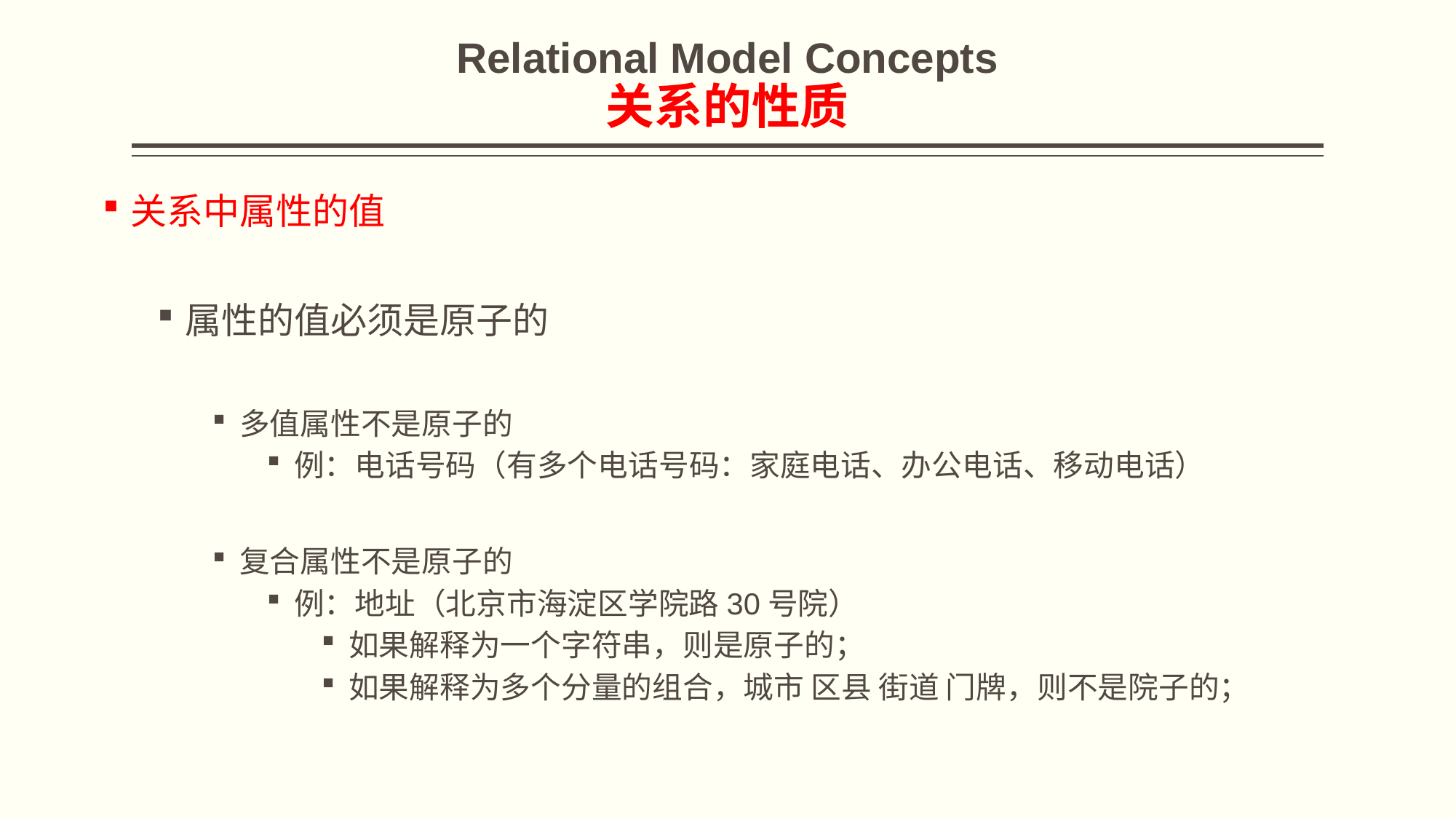

# Relational Model Concepts 关系的性质
关系中属性的值

属性的值必须是原子的

多值属性不是原子的
例：电话号码（有多个电话号码：家庭电话、办公电话、移动电话）

复合属性不是原子的
例：地址（北京市海淀区学院路30号院）
如果解释为一个字符串，则是原子的；
如果解释为多个分量的组合，城市 区县 街道 门牌，则不是院子的；